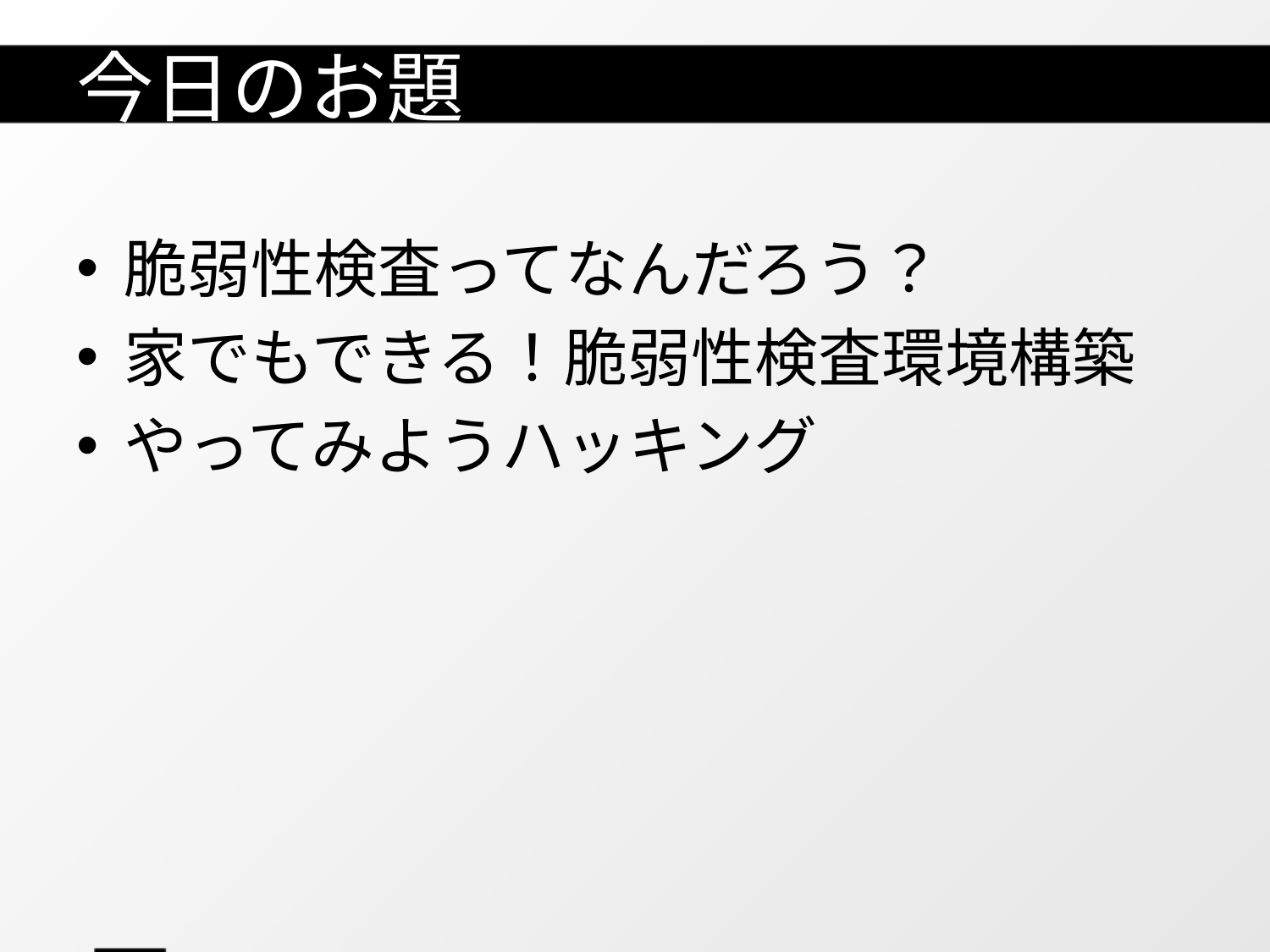

# 今日のお題
脆弱性検査ってなんだろう？
家でもできる！脆弱性検査環境構築
やってみようハッキング